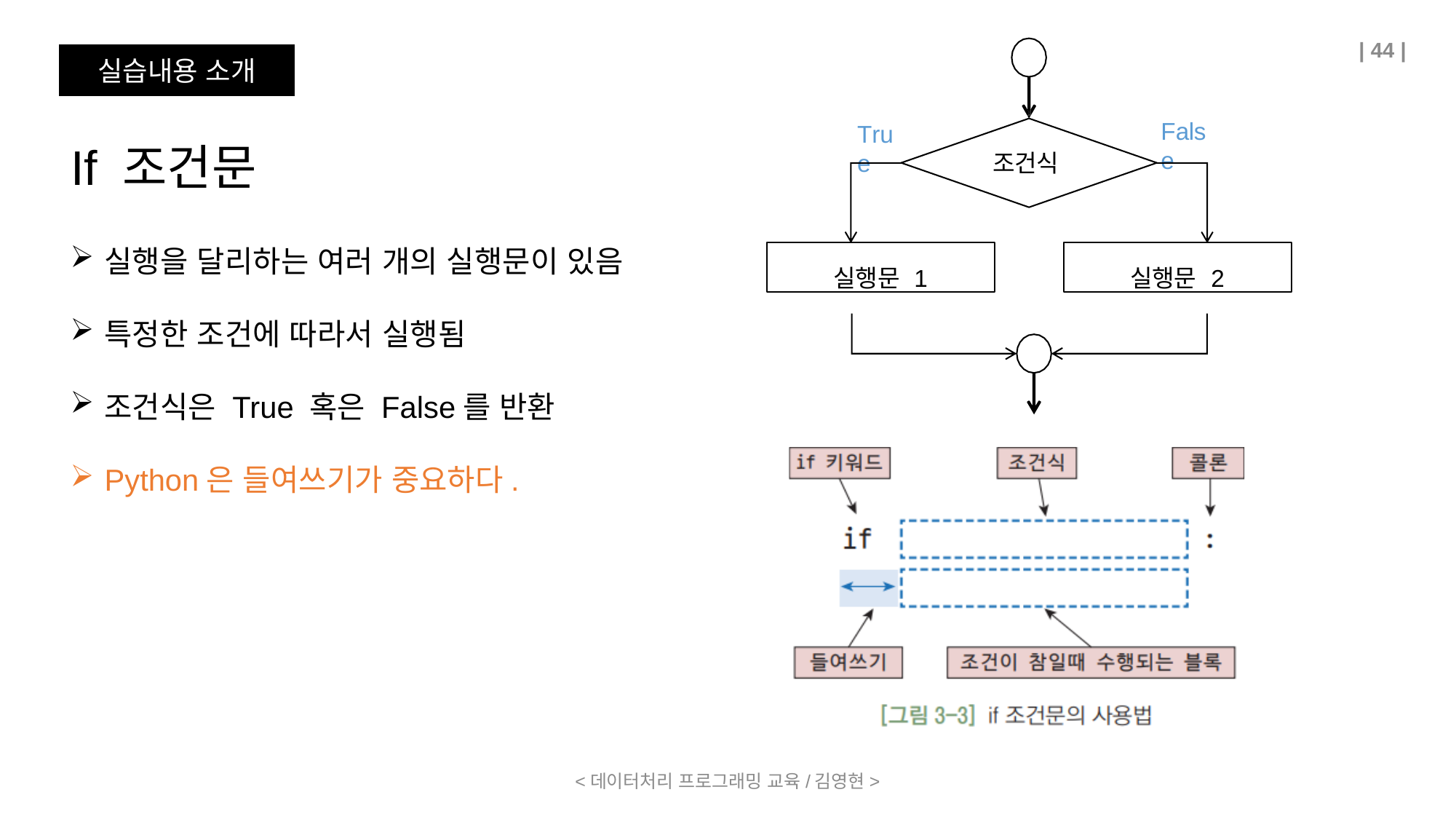

| 44 |

실습내용 소개
If 조건문

False
True

조건식

실행을 달리하는 여러 개의 실행문이 있음
특정한 조건에 따라서 실행됨
조건식은 True 혹은 False를 반환
Python은 들여쓰기가 중요하다.
실행문 1
실행문 2

<데이터처리 프로그래밍 교육/김영현>